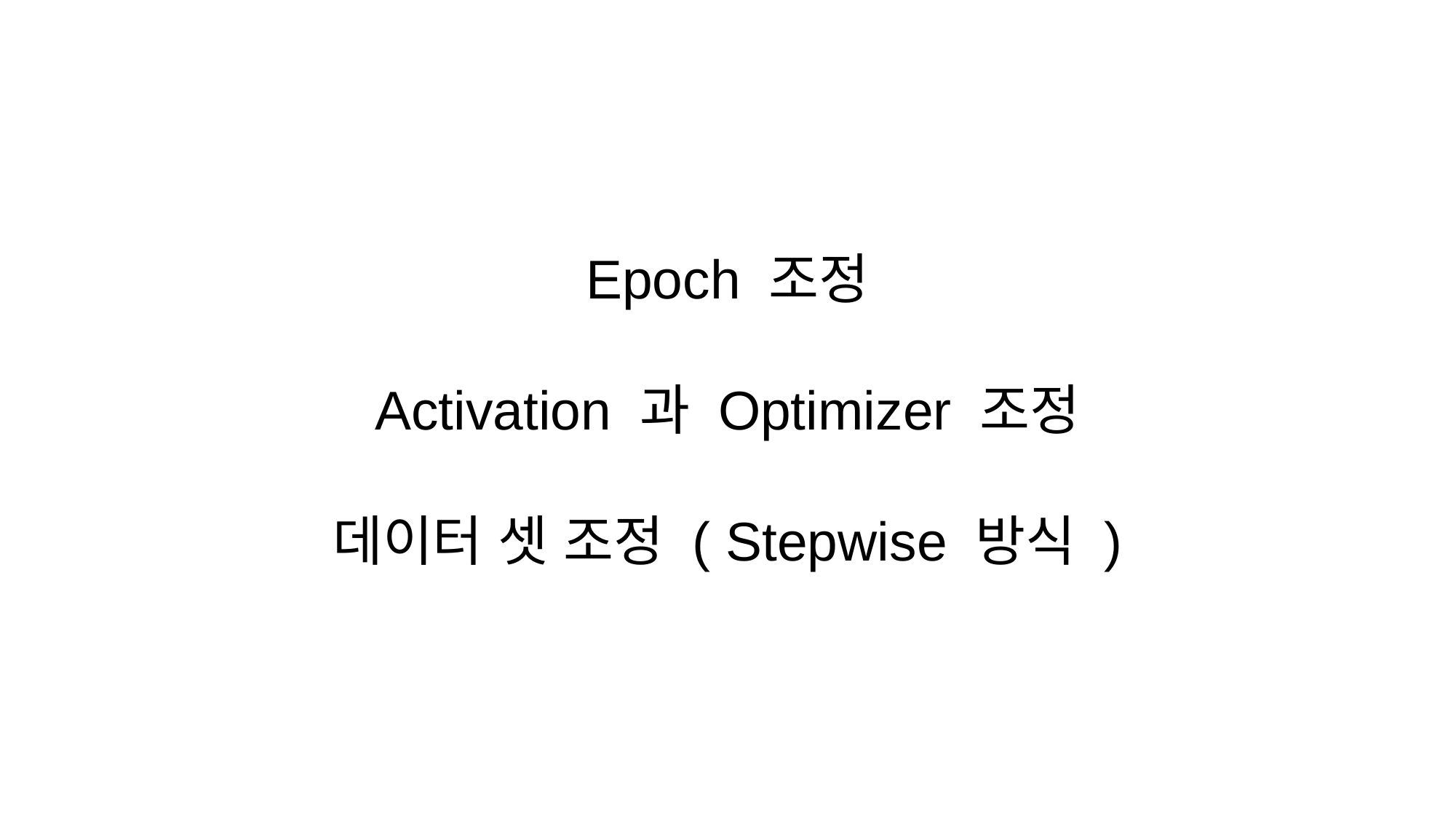

Epoch 조정

Activation 과 Optimizer 조정

데이터 셋 조정 ( Stepwise 방식 )